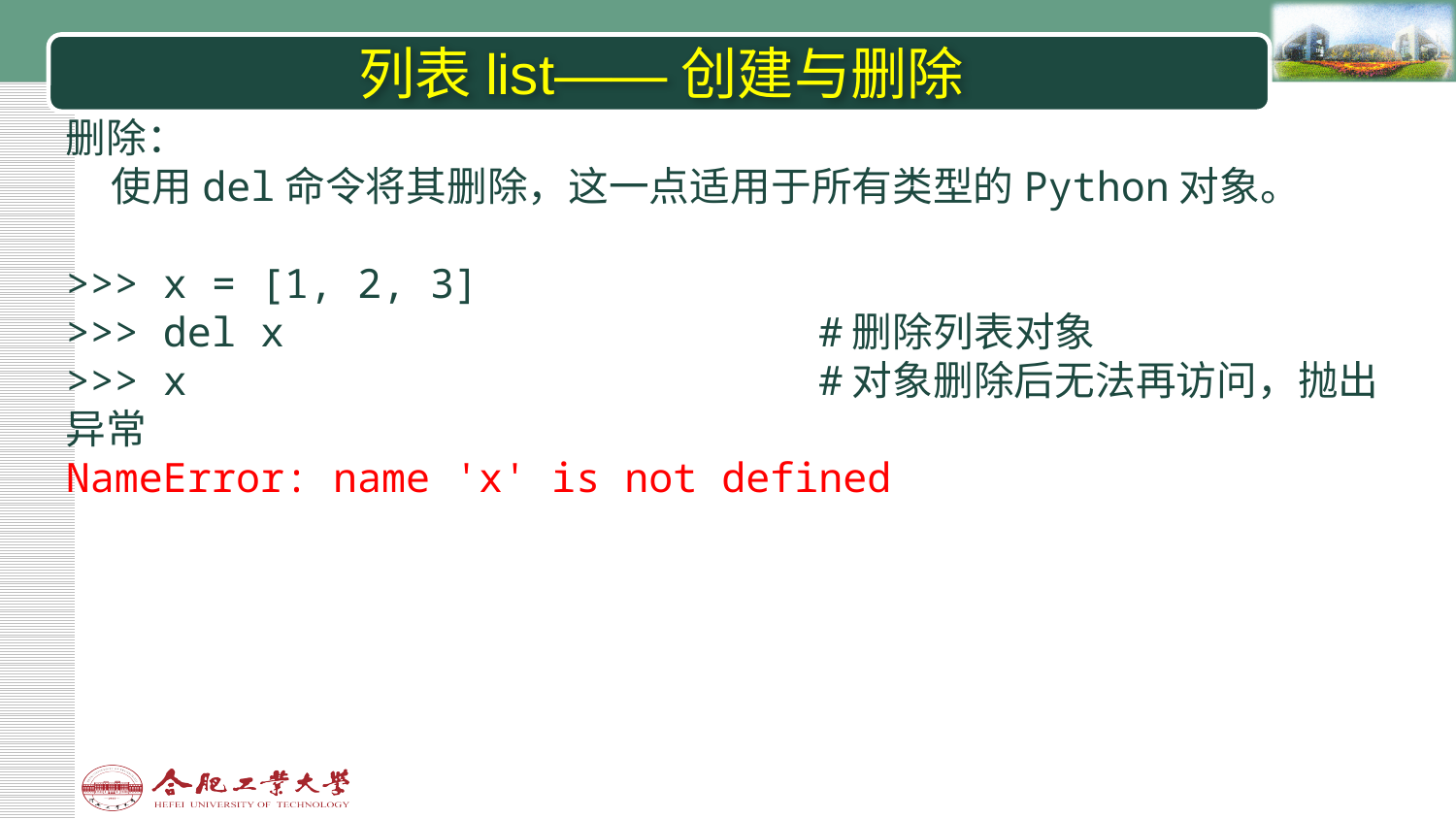

# 列表list——创建与删除
删除：
    使用del命令将其删除，这一点适用于所有类型的Python对象。

>>> x = [1, 2, 3]
>>> del x                      #删除列表对象
>>> x                          #对象删除后无法再访问，抛出异常
NameError: name 'x' is not defined